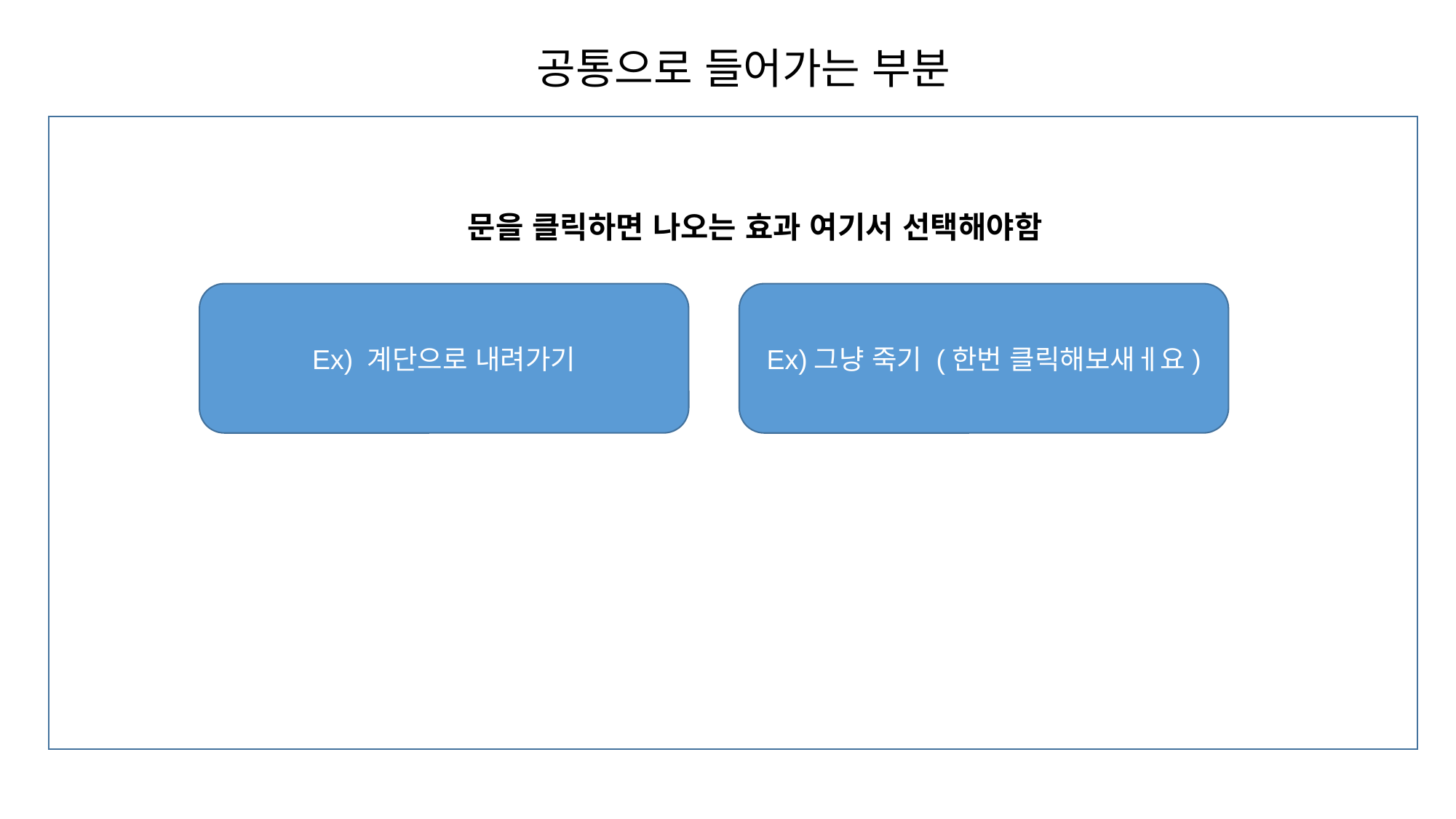

공통으로 들어가는 부분

문을 클릭하면 나오는 효과 여기서 선택해야함
Ex) 계단으로 내려가기
Ex)그냥 죽기 (한번 클릭해보새ㅔ요)